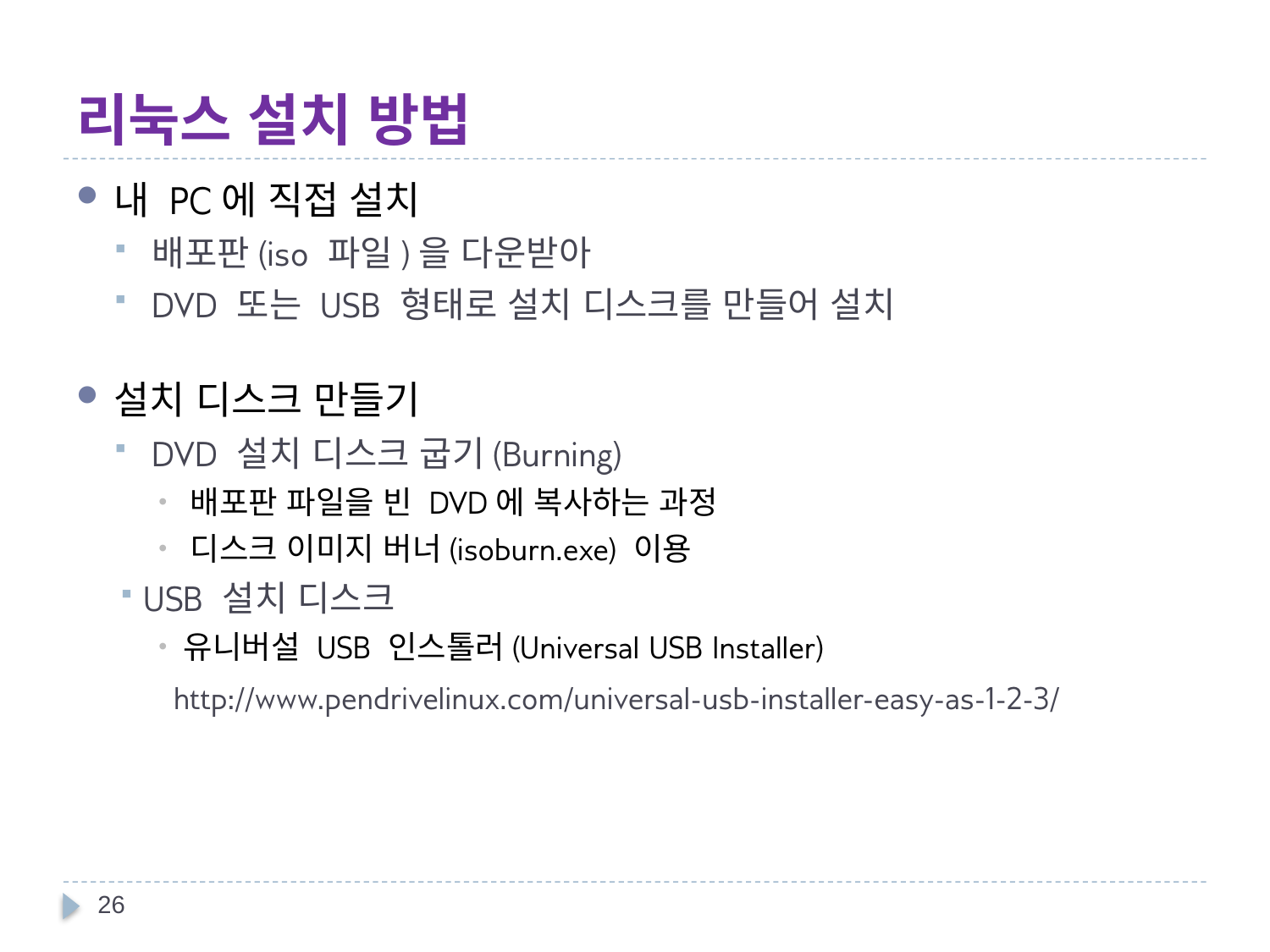

# 리눅스 설치 방법
내 PC에 직접 설치
배포판(iso 파일)을 다운받아
DVD 또는 USB 형태로 설치 디스크를 만들어 설치

설치 디스크 만들기
DVD 설치 디스크 굽기(Burning)
배포판 파일을 빈 DVD에 복사하는 과정
디스크 이미지 버너(isoburn.exe) 이용
 USB 설치 디스크
 유니버설 USB 인스톨러(Universal USB Installer)
     http://www.pendrivelinux.com/universal-usb-installer-easy-as-1-2-3/

26